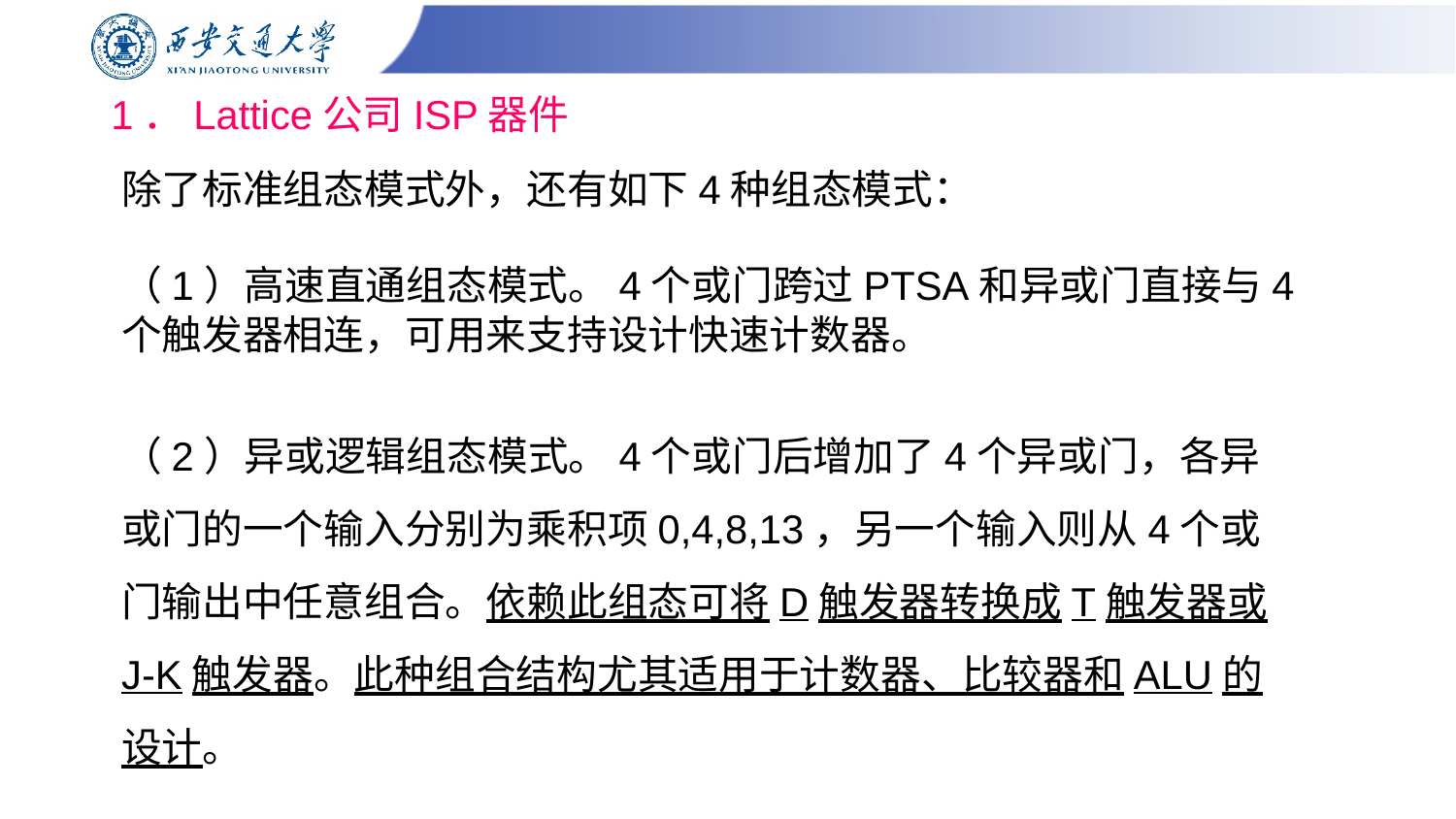

# 1．Lattice公司ISP器件
除了标准组态模式外，还有如下4种组态模式：

（1）高速直通组态模式。4个或门跨过PTSA和异或门直接与4个触发器相连，可用来支持设计快速计数器。

（2）异或逻辑组态模式。4个或门后增加了4个异或门，各异或门的一个输入分别为乘积项0,4,8,13，另一个输入则从4个或门输出中任意组合。依赖此组态可将D触发器转换成T触发器或J-K触发器。此种组合结构尤其适用于计数器、比较器和ALU的设计。